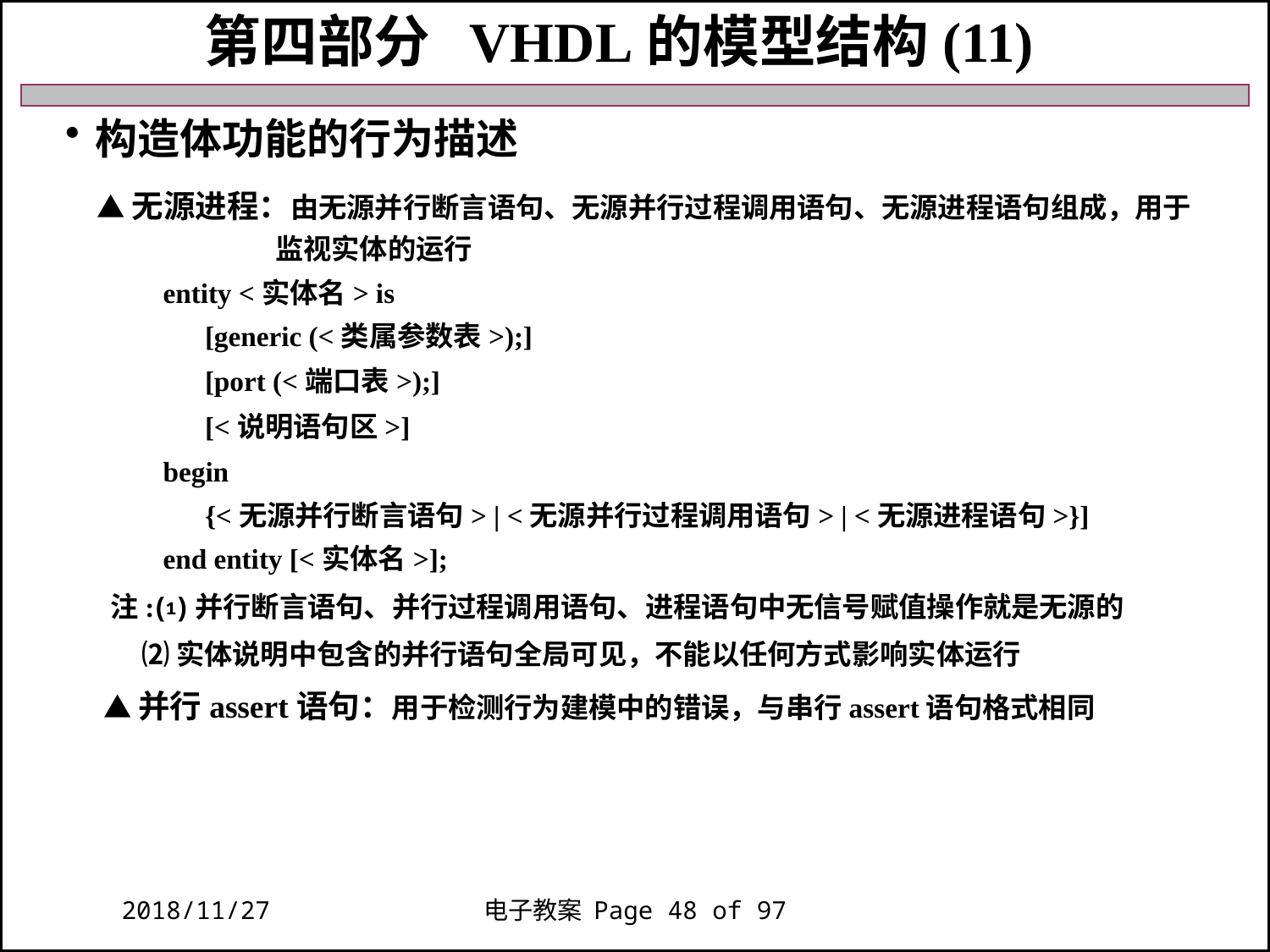

第四部分  VHDL的模型结构(11)

构造体功能的行为描述
     ▲无源进程：由无源并行断言语句、无源并行过程调用语句、无源进程语句组成，用于
                                监视实体的运行
              entity <实体名> is
                    [generic (<类属参数表>);]
                    [port (<端口表>);]
                    [<说明语句区>]
              begin
                    {<无源并行断言语句> | <无源并行过程调用语句> | <无源进程语句>}]
              end entity [<实体名>];
      注:⑴并行断言语句、并行过程调用语句、进程语句中无信号赋值操作就是无源的
            ⑵实体说明中包含的并行语句全局可见，不能以任何方式影响实体运行
      ▲并行assert语句：用于检测行为建模中的错误，与串行assert语句格式相同

2018/11/27
电子教案 Page 48 of 97